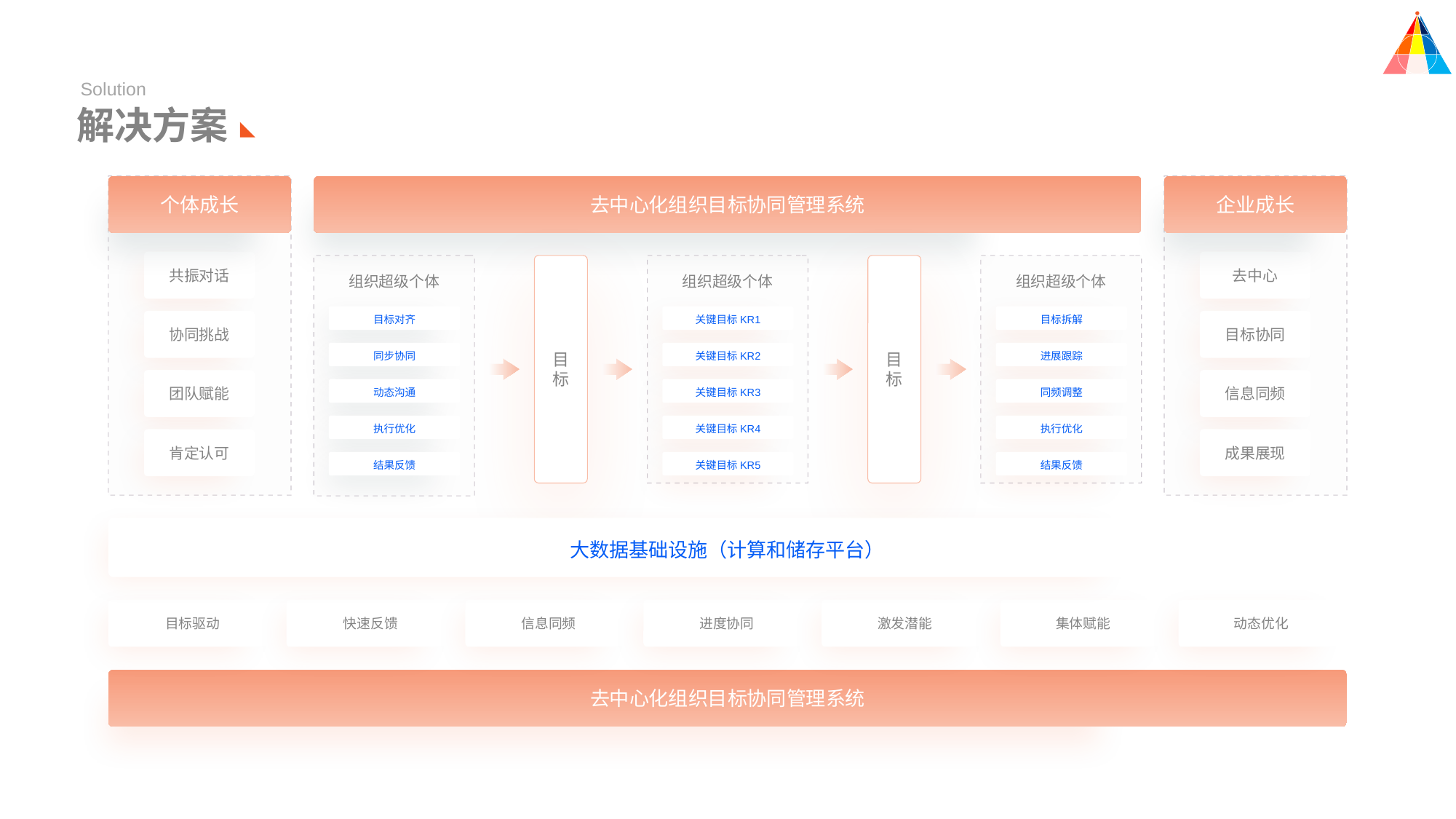

Solution
解决方案

个体成长
去中心化组织目标协同管理系统
企业成长

共振对话
去中心
组织超级个体
组织超级个体
组织超级个体

目标对齐
关键目标KR1
目标拆解
协同挑战
目标协同

同步协同
关键目标KR2
进展跟踪
目标
目标

动态沟通
关键目标KR3
同频调整
团队赋能
信息同频

执行优化
关键目标KR4
执行优化

肯定认可
成果展现

结果反馈
关键目标KR5
结果反馈

大数据基础设施（计算和储存平台）

目标驱动
快速反馈
信息同频
进度协同
激发潜能
集体赋能
动态优化

去中心化组织目标协同管理系统